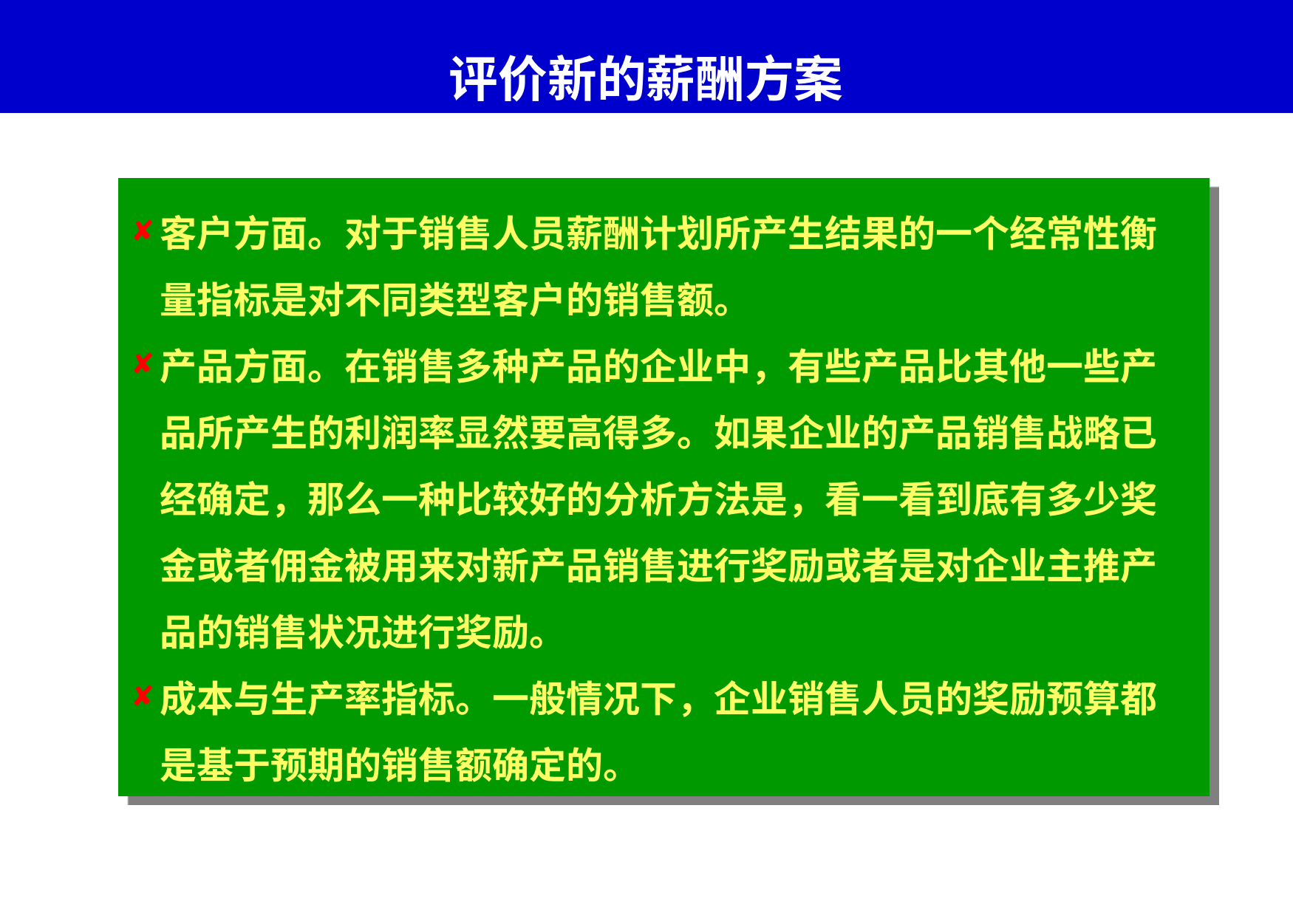

# 评价新的薪酬方案
客户方面。对于销售人员薪酬计划所产生结果的一个经常性衡量指标是对不同类型客户的销售额。
产品方面。在销售多种产品的企业中，有些产品比其他一些产品所产生的利润率显然要高得多。如果企业的产品销售战略已经确定，那么一种比较好的分析方法是，看一看到底有多少奖金或者佣金被用来对新产品销售进行奖励或者是对企业主推产品的销售状况进行奖励。
成本与生产率指标。一般情况下，企业销售人员的奖励预算都是基于预期的销售额确定的。